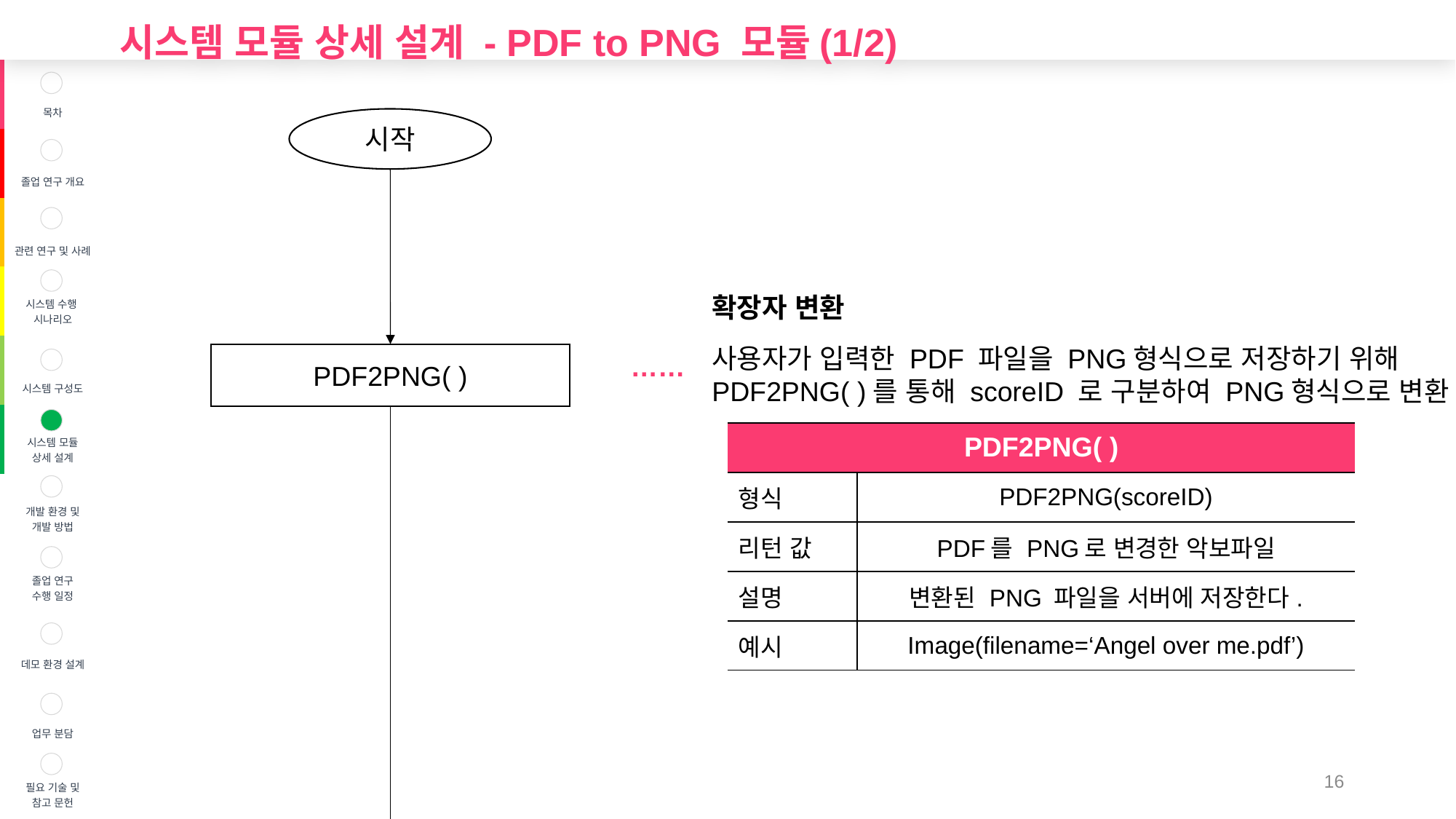

시스템 모듈 상세 설계 - PDF to PNG 모듈(1/2)
|  | 목차 |
| --- | --- |
|  | 졸업 연구 개요 |
|  | 관련 연구 및 사례 |
|  | 시스템 수행 시나리오 |
|  | 시스템 구성도 |
|  | 시스템 모듈 상세 설계 |
|  | 개발 환경 및 개발 방법 |
|  | 졸업 연구 수행 일정 |
|  | 데모 환경 설계 |
|  | 업무 분담 |
|  | 필요 기술 및 참고 문헌 |

시작

확장자 변환

사용자가 입력한 PDF 파일을 PNG형식으로 저장하기 위해
PDF2PNG( )를 통해 scoreID 로 구분하여 PNG형식으로 변환
PDF2PNG( )
……

| PDF2PNG( ) |  |
| --- | --- |
| 형식 | PDF2PNG(scoreID) |
| 리턴 값 | PDF를 PNG로 변경한 악보파일 |
| 설명 | 변환된 PNG 파일을 서버에 저장한다. |
| 예시 | Image(filename=‘Angel over me.pdf’) |

16